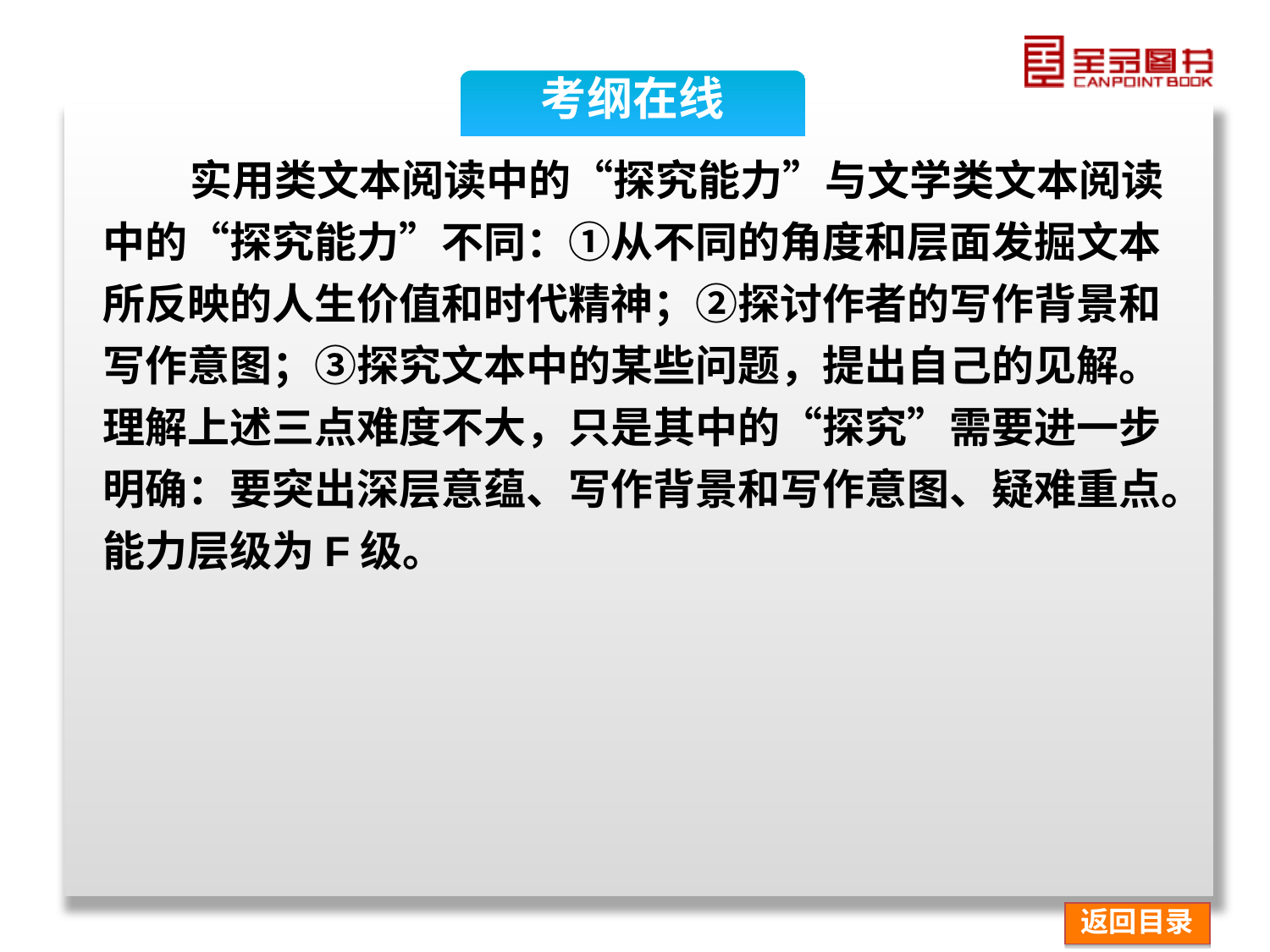

考纲在线

实用类文本阅读中的“探究能力”与文学类文本阅读中的“探究能力”不同：①从不同的角度和层面发掘文本所反映的人生价值和时代精神；②探讨作者的写作背景和写作意图；③探究文本中的某些问题，提出自己的见解。理解上述三点难度不大，只是其中的“探究”需要进一步明确：要突出深层意蕴、写作背景和写作意图、疑难重点。能力层级为F级。

返回目录